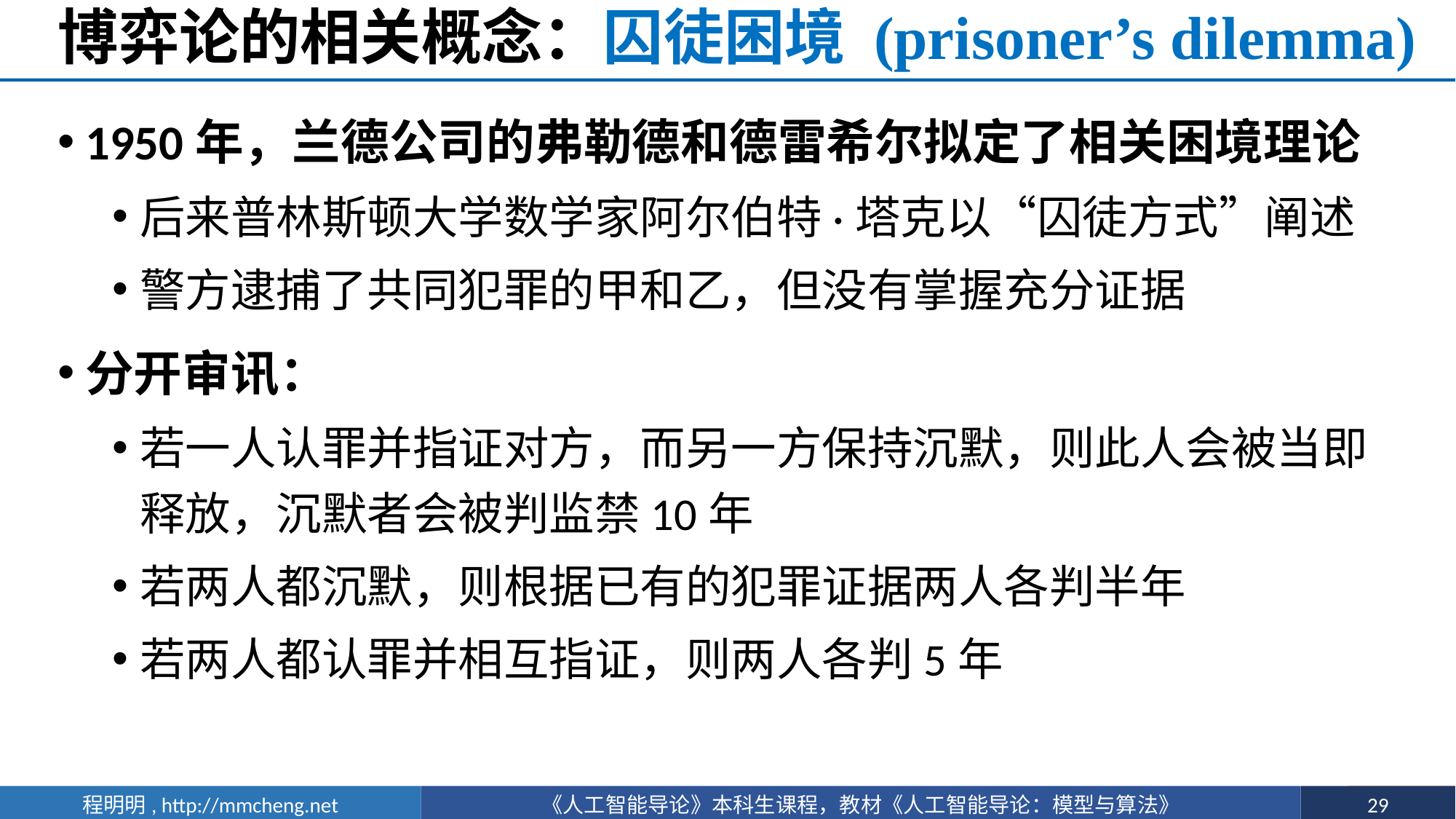

# 博弈论的相关概念：囚徒困境 (prisoner’s dilemma)
1950年，兰德公司的弗勒德和德雷希尔拟定了相关困境理论
后来普林斯顿大学数学家阿尔伯特·塔克以“囚徒方式”阐述
警方逮捕了共同犯罪的甲和乙，但没有掌握充分证据
分开审讯：
若一人认罪并指证对方，而另一方保持沉默，则此人会被当即释放，沉默者会被判监禁10年
若两人都沉默，则根据已有的犯罪证据两人各判半年
若两人都认罪并相互指证，则两人各判5年